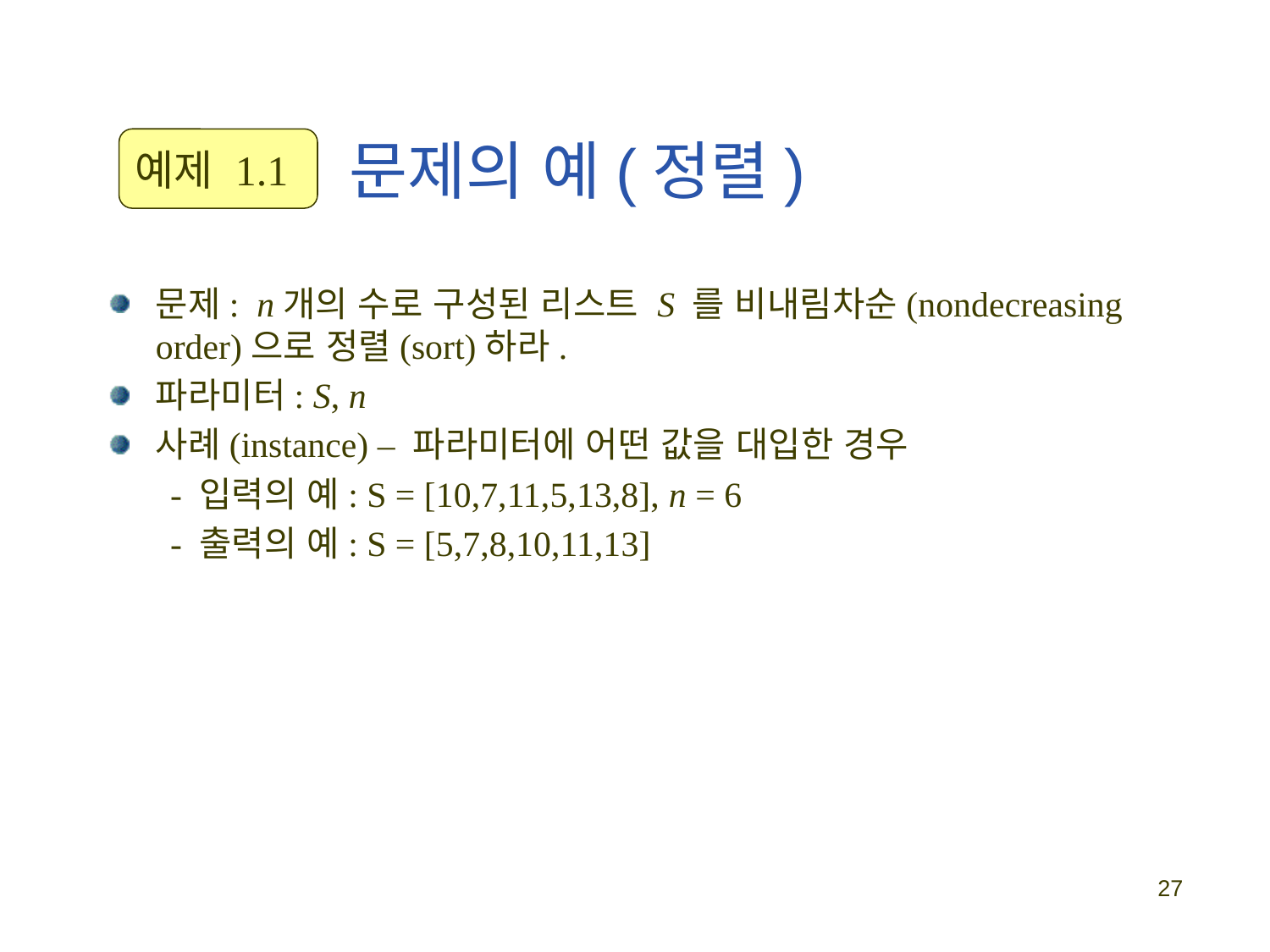

# 문제의 예(정렬)
예제 1.1
문제:  n개의 수로 구성된 리스트 S 를 비내림차순(nondecreasing order)으로 정렬(sort)하라.
파라미터: S, n
사례(instance) – 파라미터에 어떤 값을 대입한 경우
       - 입력의 예: S = [10,7,11,5,13,8], n = 6
       - 출력의 예: S = [5,7,8,10,11,13]

27